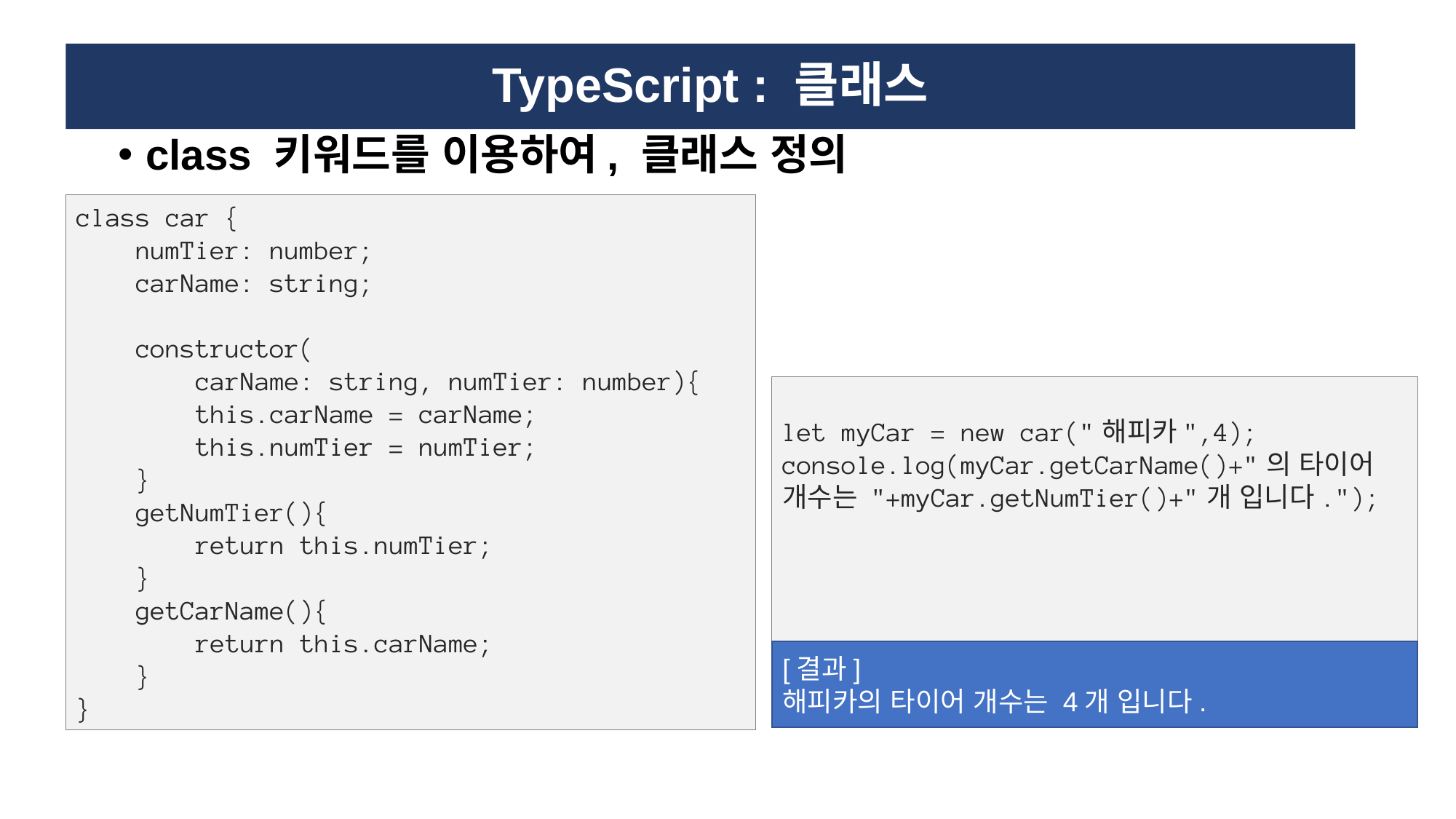

# TypeScript : 클래스
class 키워드를 이용하여, 클래스 정의
class car {
    numTier: number;
    carName: string;

    constructor(
        carName: string, numTier: number){
        this.carName = carName;
        this.numTier = numTier;
    }
    getNumTier(){
        return this.numTier;
    }
    getCarName(){
        return this.carName;
    }
}

let myCar = new car("해피카",4);
console.log(myCar.getCarName()+"의 타이어 개수는 "+myCar.getNumTier()+"개 입니다.");
[결과]
해피카의 타이어 개수는 4개 입니다.
78
78